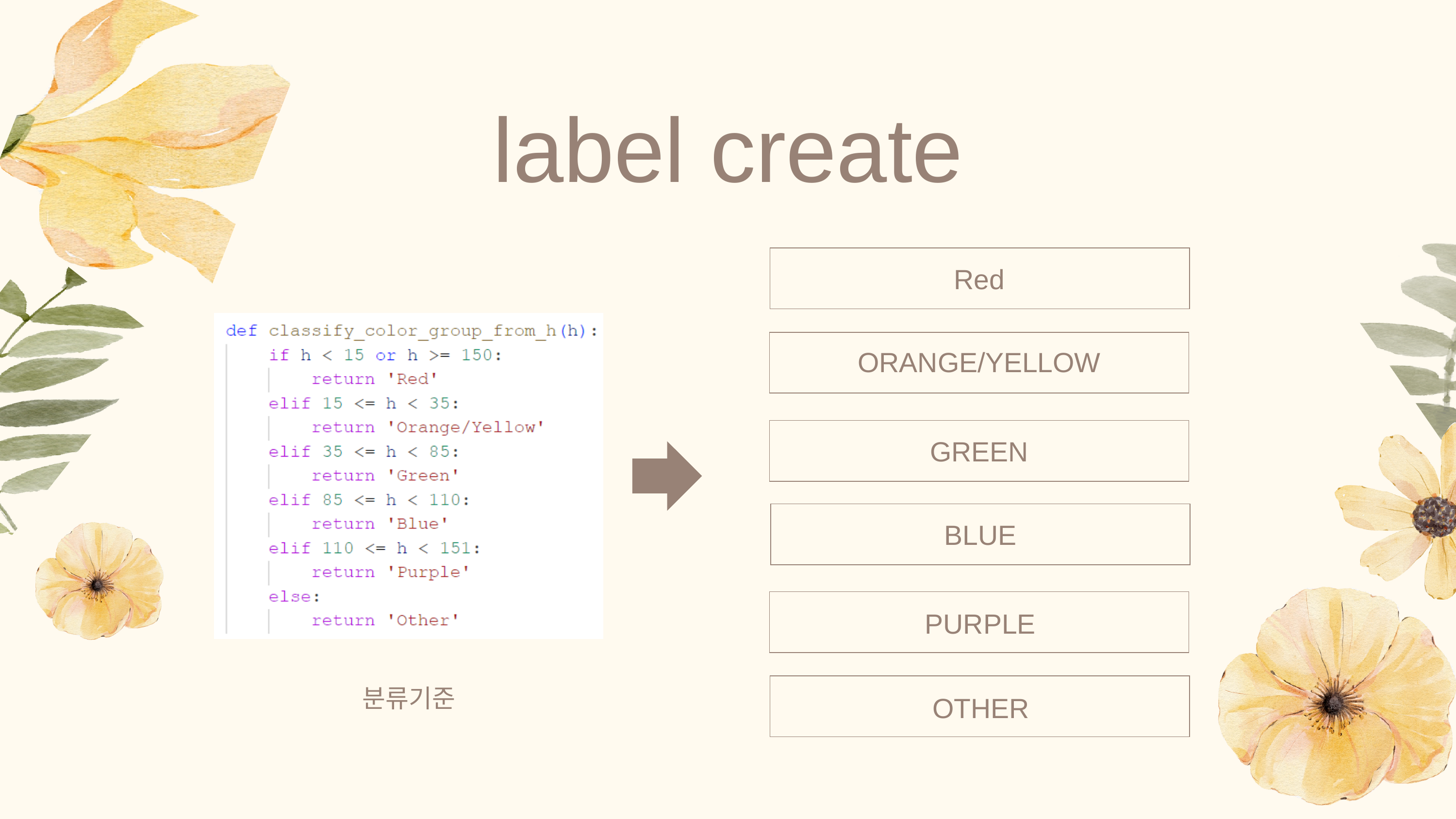

label create

Red

ORANGE/YELLOW

GREEN

BLUE

PURPLE

분류기준
OTHER